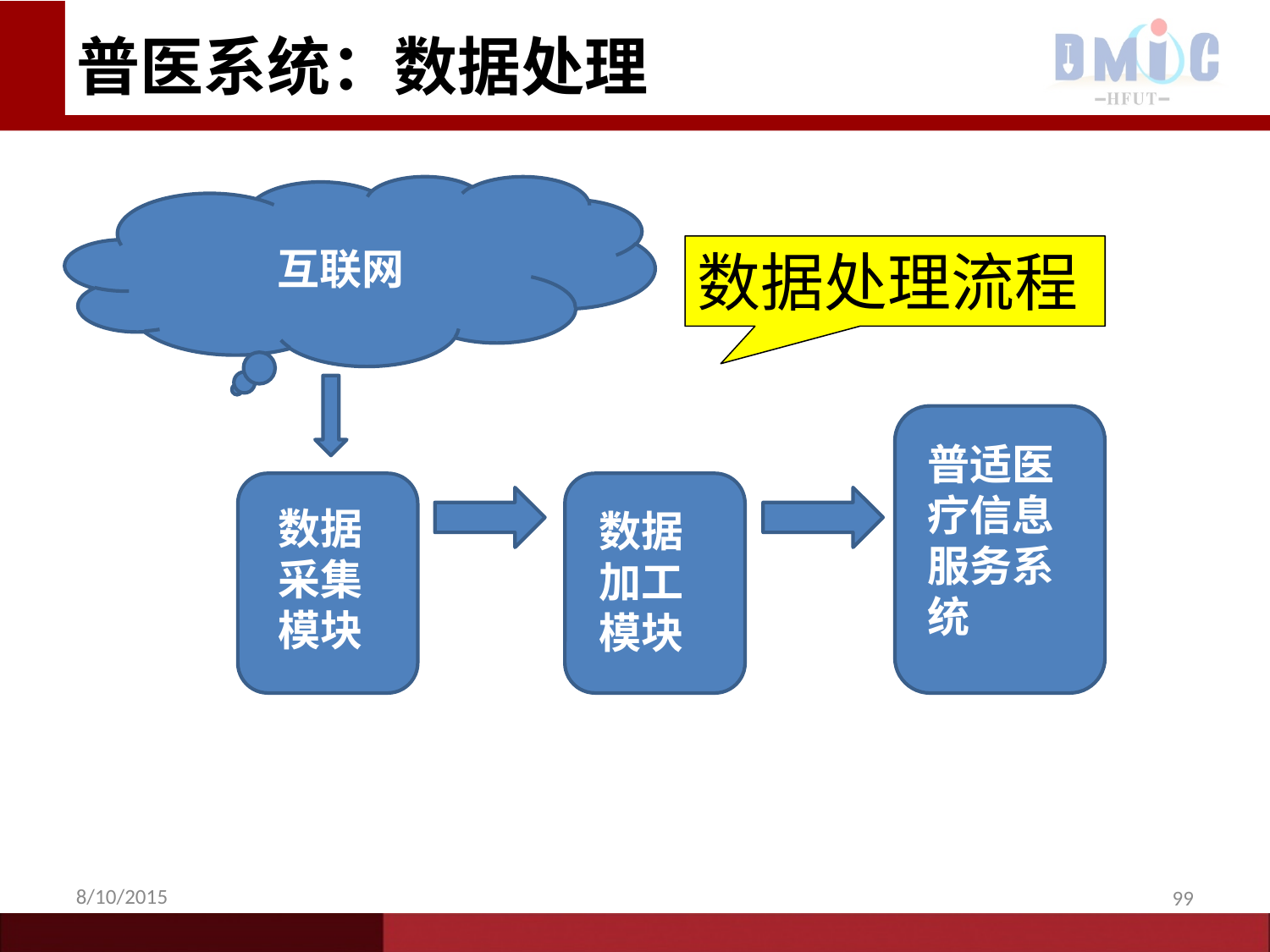

# 普医系统：数据处理

互联网
数据处理流程

普适医疗信息服务系统

数据采集模块
数据加工模块
8/10/2015
99